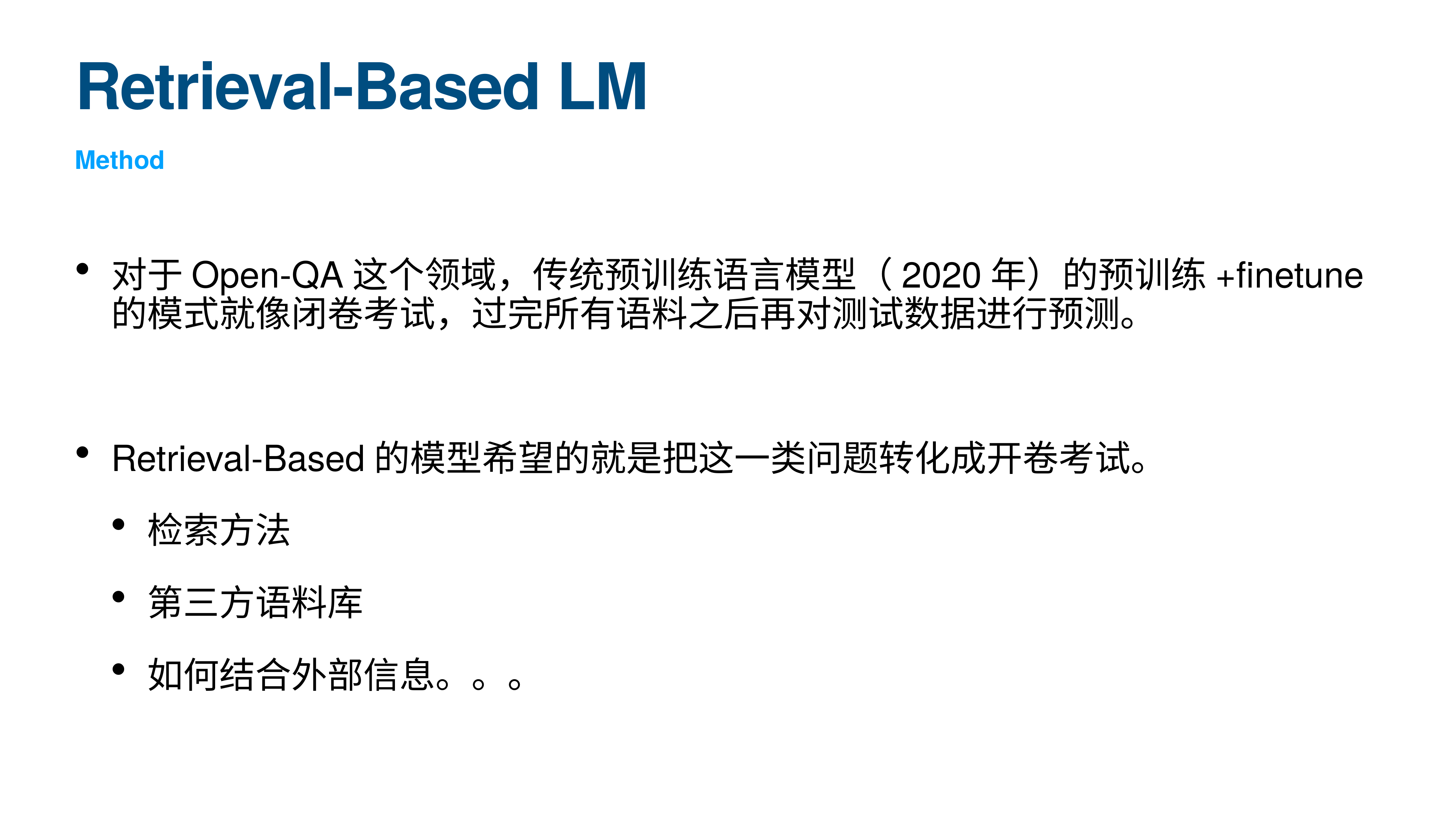

# Retrieval-Based LM

Method
对于Open-QA这个领域，传统预训练语言模型（2020年）的预训练+finetune的模式就像闭卷考试，过完所有语料之后再对测试数据进行预测。

Retrieval-Based的模型希望的就是把这一类问题转化成开卷考试。
检索方法
第三方语料库
如何结合外部信息。。。